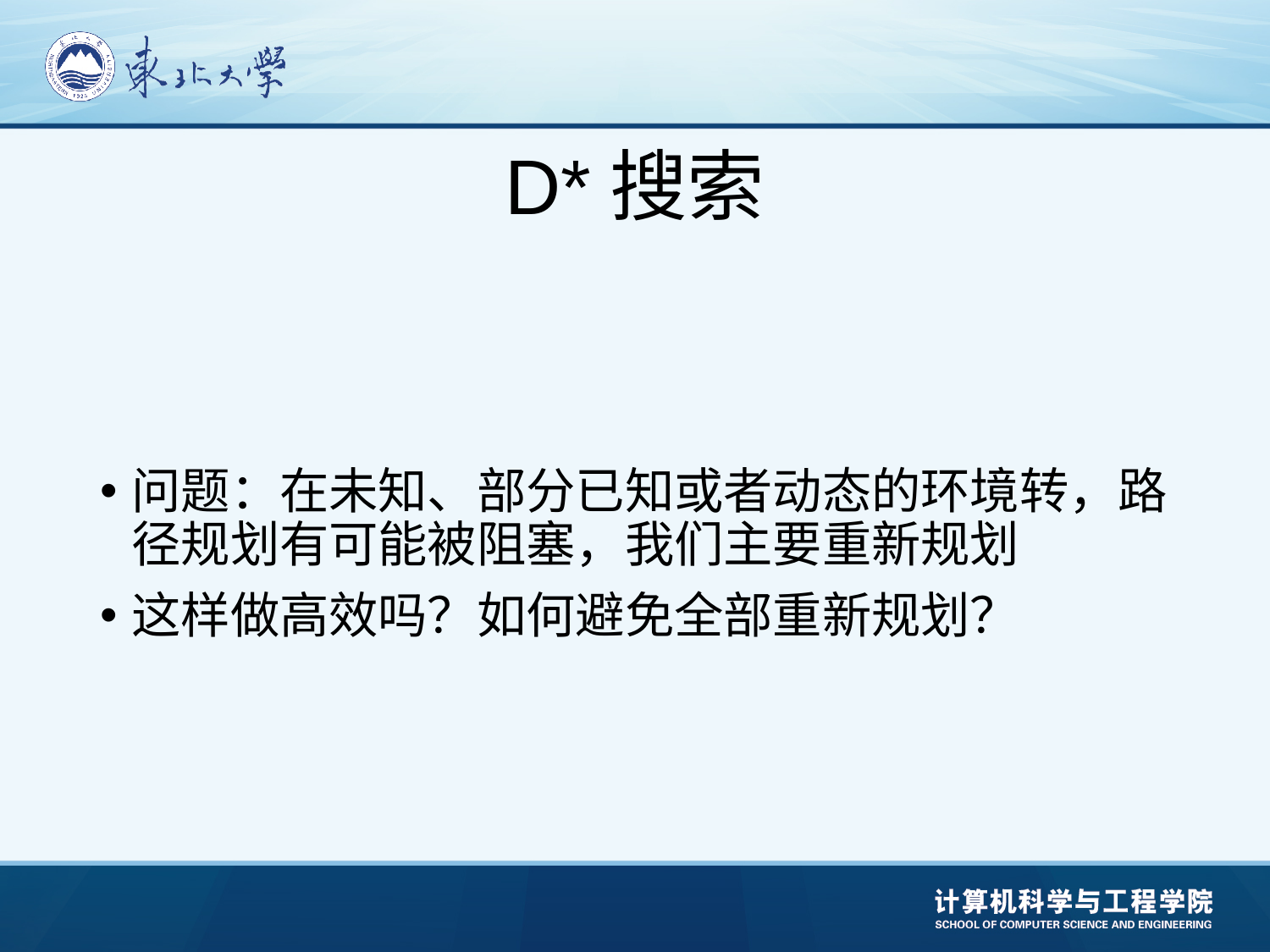

# D*搜索
问题：在未知、部分已知或者动态的环境转，路径规划有可能被阻塞，我们主要重新规划
这样做高效吗？如何避免全部重新规划？